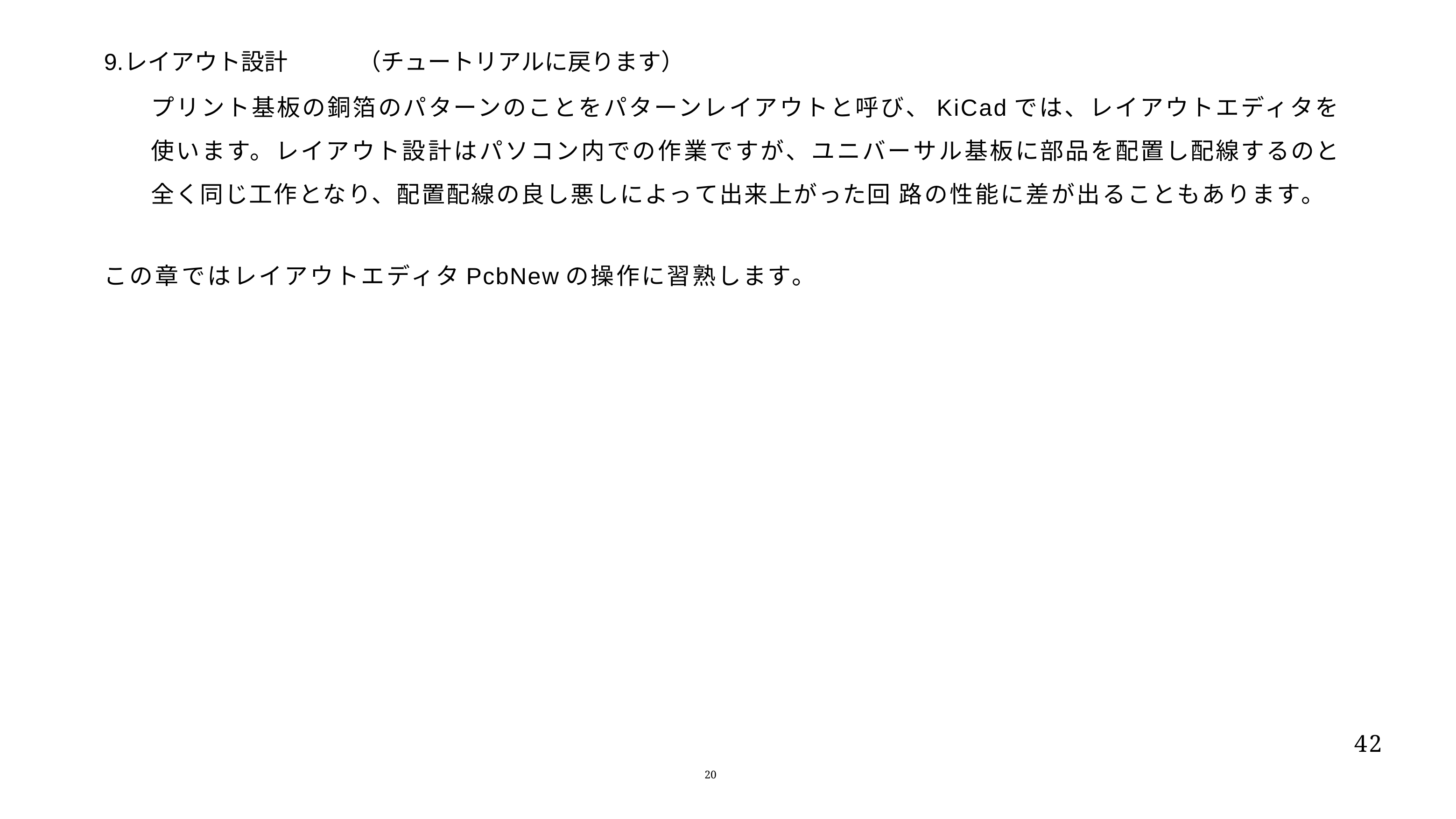

レイアウト設計　　　（チュートリアルに戻ります）
プリント基板の銅箔のパターンのことをパターンレイアウトと呼び、KiCadでは、レイアウトエディタを使います。レイアウト設計はパソコン内での作業ですが、ユニバーサル基板に部品を配置し配線するのと全く同じ工作となり、配置配線の良し悪しによって出来上がった回 路の性能に差が出ることもあります。

この章ではレイアウトエディタPcbNewの操作に習熟します。
42
20